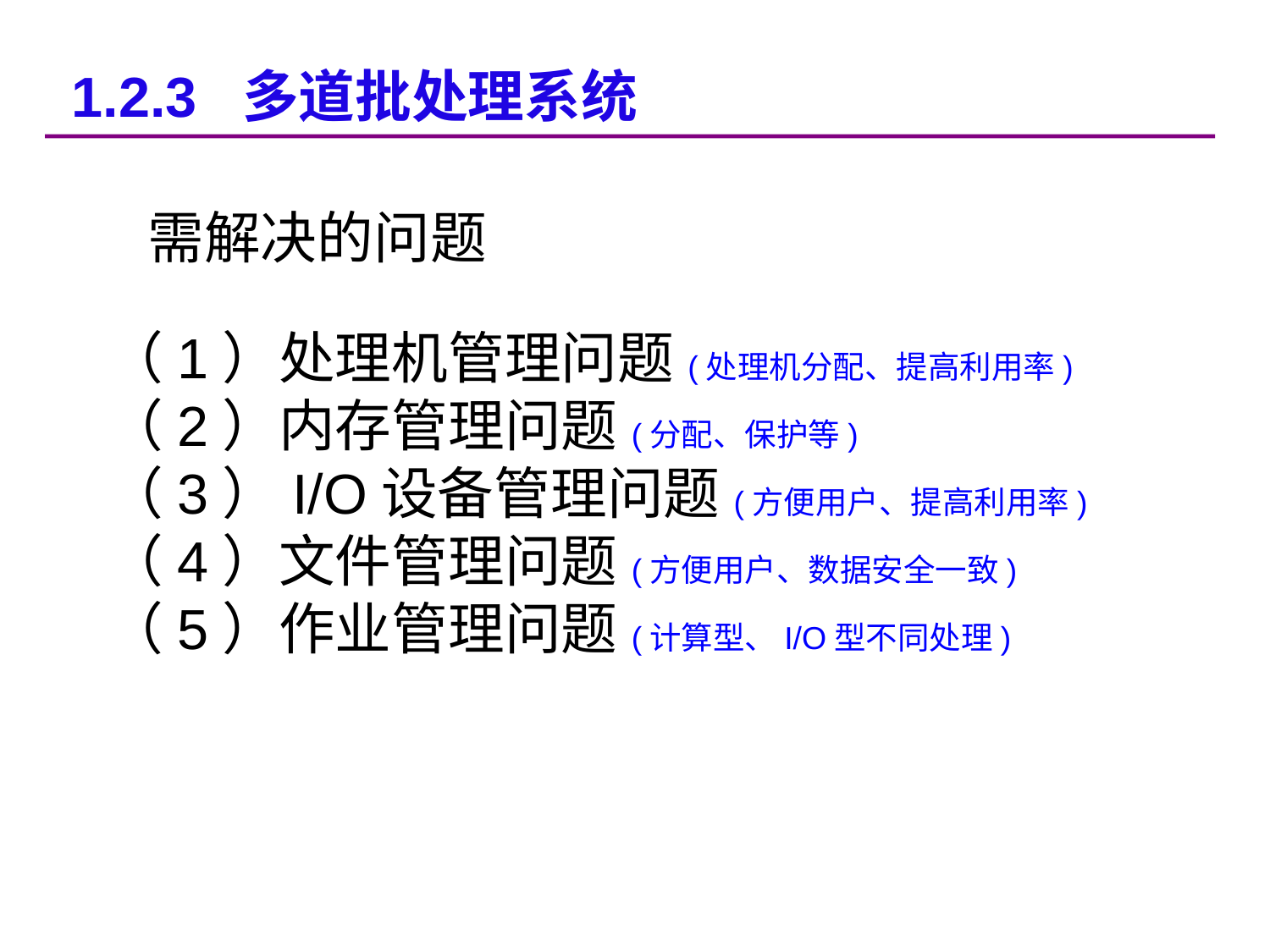

1.2.3  多道批处理系统

需解决的问题
（1）处理机管理问题(处理机分配、提高利用率)
（2）内存管理问题(分配、保护等)
（3）I/O设备管理问题(方便用户、提高利用率)
（4）文件管理问题(方便用户、数据安全一致)
（5）作业管理问题(计算型、I/O型不同处理)